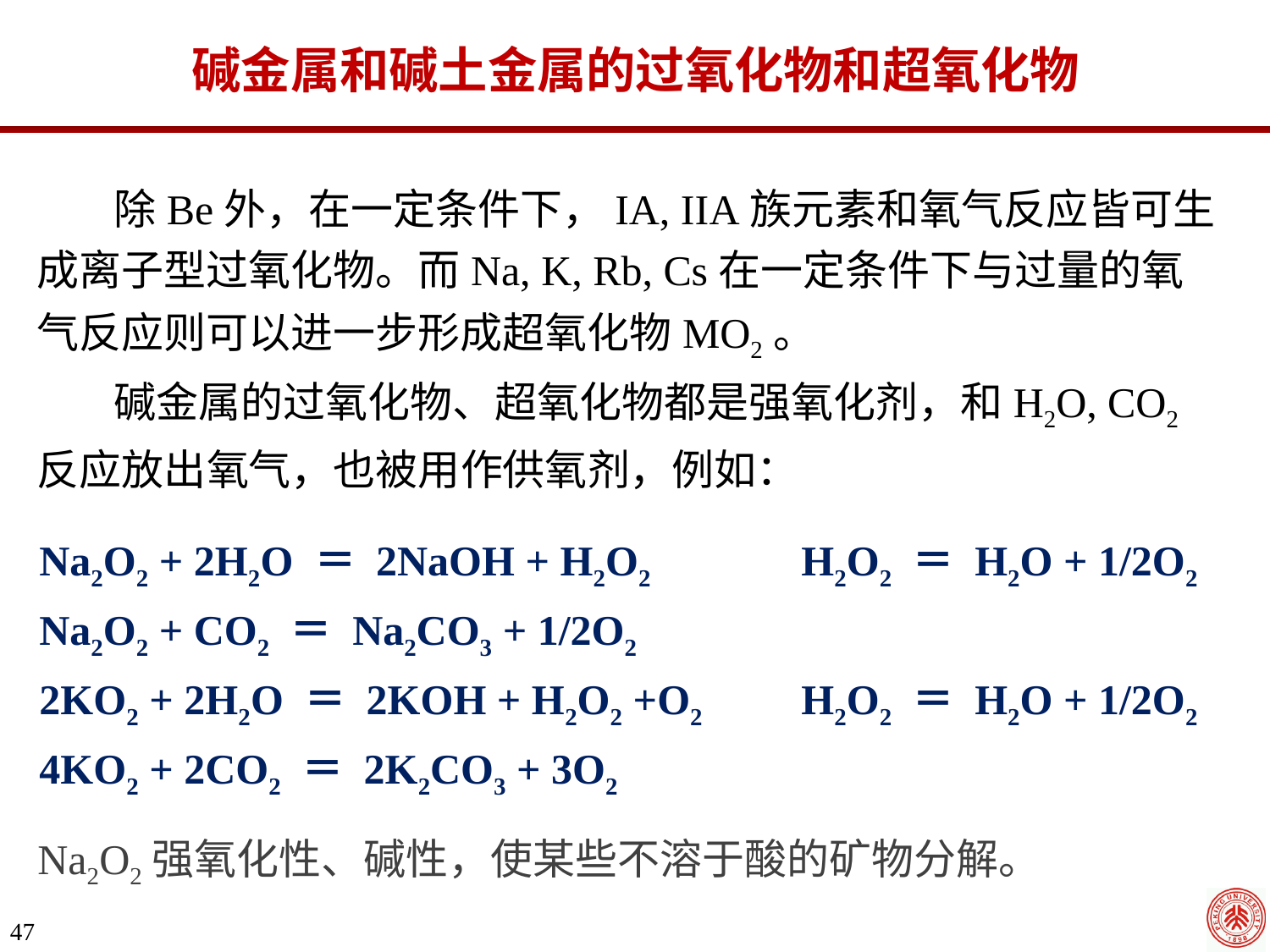

碱金属和碱土金属的过氧化物和超氧化物

       除Be外，在一定条件下，IA, IIA族元素和氧气反应皆可生成离子型过氧化物。而Na, K, Rb, Cs在一定条件下与过量的氧气反应则可以进一步形成超氧化物MO2。
       碱金属的过氧化物、超氧化物都是强氧化剂，和H2O, CO2反应放出氧气，也被用作供氧剂，例如：
Na2O2 + 2H2O ＝ 2NaOH + H2O2 		H2O2 ＝ H2O + 1/2O2
Na2O2 + CO2 ＝ Na2CO3 + 1/2O2
2KO2 + 2H2O ＝ 2KOH + H2O2 +O2 	H2O2 ＝ H2O + 1/2O2
4KO2 + 2CO2 ＝ 2K2CO3 + 3O2
Na2O2强氧化性、碱性，使某些不溶于酸的矿物分解。
47